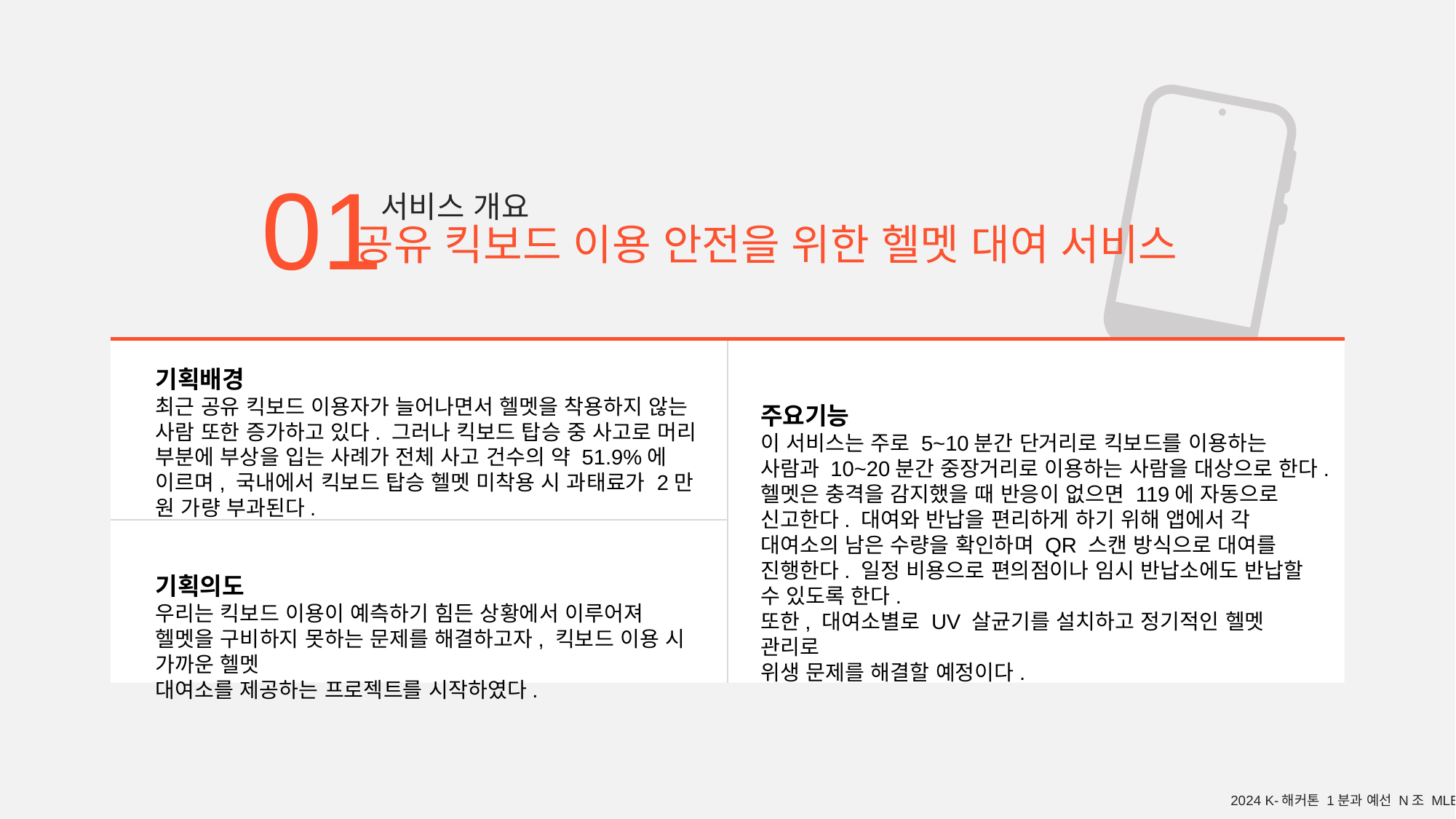

01

서비스 개요
공유 킥보드 이용 안전을 위한 헬멧 대여 서비스

기획배경
최근 공유 킥보드 이용자가 늘어나면서 헬멧을 착용하지 않는 사람 또한 증가하고 있다. 그러나 킥보드 탑승 중 사고로 머리 부분에 부상을 입는 사례가 전체 사고 건수의 약 51.9%에 이르며, 국내에서 킥보드 탑승 헬멧 미착용 시 과태료가 2만 원 가량 부과된다.

기획의도
우리는 킥보드 이용이 예측하기 힘든 상황에서 이루어져 헬멧을 구비하지 못하는 문제를 해결하고자, 킥보드 이용 시 가까운 헬멧
대여소를 제공하는 프로젝트를 시작하였다.
주요기능
이 서비스는 주로 5~10분간 단거리로 킥보드를 이용하는 사람과 10~20분간 중장거리로 이용하는 사람을 대상으로 한다.
헬멧은 충격을 감지했을 때 반응이 없으면 119에 자동으로 신고한다. 대여와 반납을 편리하게 하기 위해 앱에서 각 대여소의 남은 수량을 확인하며 QR 스캔 방식으로 대여를 진행한다. 일정 비용으로 편의점이나 임시 반납소에도 반납할 수 있도록 한다.
또한, 대여소별로 UV 살균기를 설치하고 정기적인 헬멧 관리로
위생 문제를 해결할 예정이다.
2024 K-해커톤 1분과 예선 N조 MLB